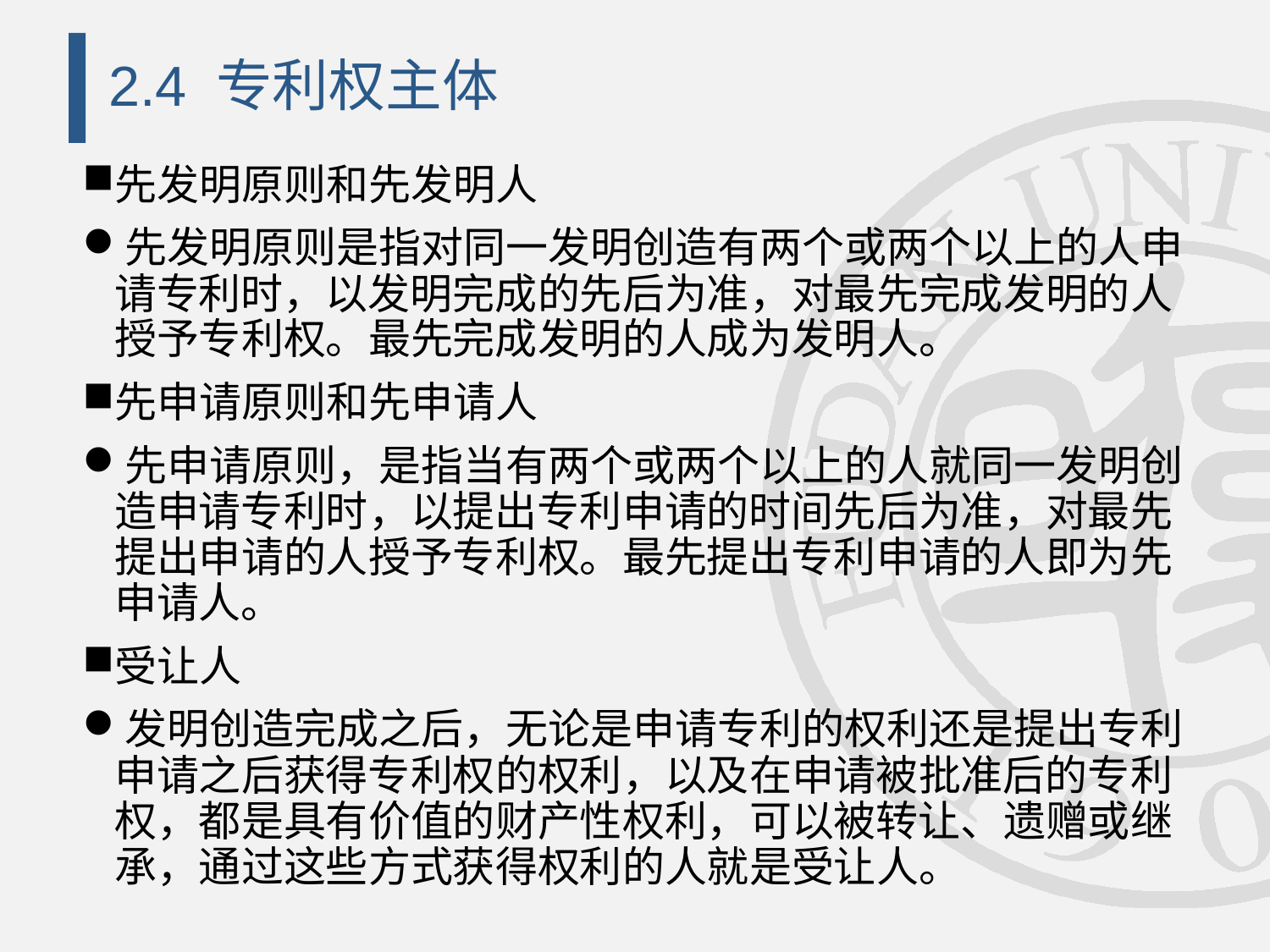

# 2.4 专利权主体
先发明原则和先发明人
先发明原则是指对同一发明创造有两个或两个以上的人申请专利时，以发明完成的先后为准，对最先完成发明的人授予专利权。最先完成发明的人成为发明人。
先申请原则和先申请人
先申请原则，是指当有两个或两个以上的人就同一发明创造申请专利时，以提出专利申请的时间先后为准，对最先提出申请的人授予专利权。最先提出专利申请的人即为先申请人。
受让人
发明创造完成之后，无论是申请专利的权利还是提出专利申请之后获得专利权的权利，以及在申请被批准后的专利权，都是具有价值的财产性权利，可以被转让、遗赠或继承，通过这些方式获得权利的人就是受让人。